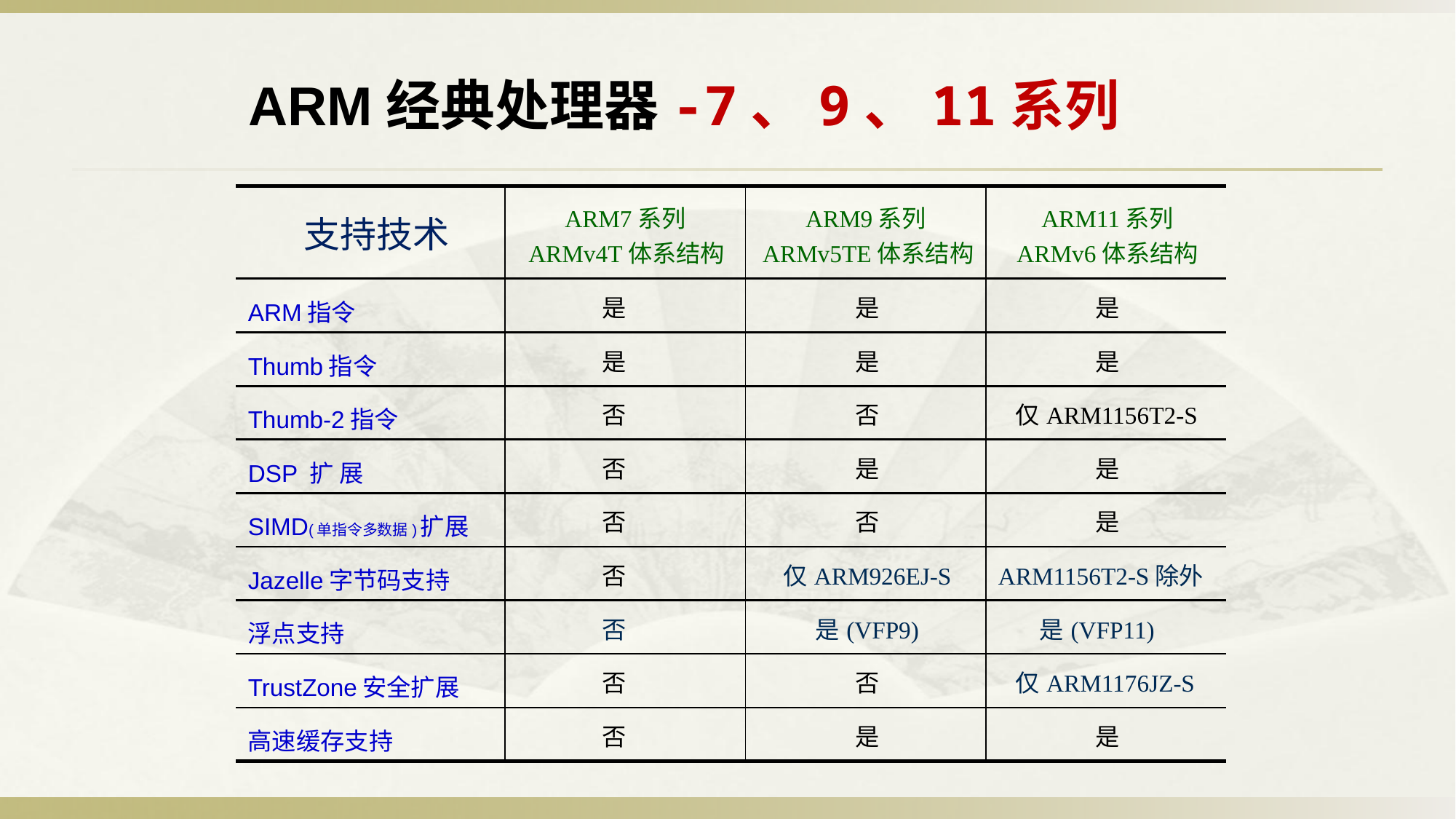

ARM经典处理器-7、9、11系列
| 支持技术 | ARM7系列 ARMv4T体系结构 | ARM9系列 ARMv5TE体系结构 | ARM11系列 ARMv6体系结构 |
| --- | --- | --- | --- |
| ARM指令 | 是 | 是 | 是 |
| Thumb指令 | 是 | 是 | 是 |
| Thumb-2指令 | 否 | 否 | 仅ARM1156T2-S |
| DSP 扩 展 | 否 | 是 | 是 |
| SIMD(单指令多数据)扩展 | 否 | 否 | 是 |
| Jazelle字节码支持 | 否 | 仅ARM926EJ-S | ARM1156T2-S除外 |
| 浮点支持 | 否 | 是(VFP9) | 是(VFP11) |
| TrustZone安全扩展 | 否 | 否 | 仅ARM1176JZ-S |
| 高速缓存支持 | 否 | 是 | 是 |